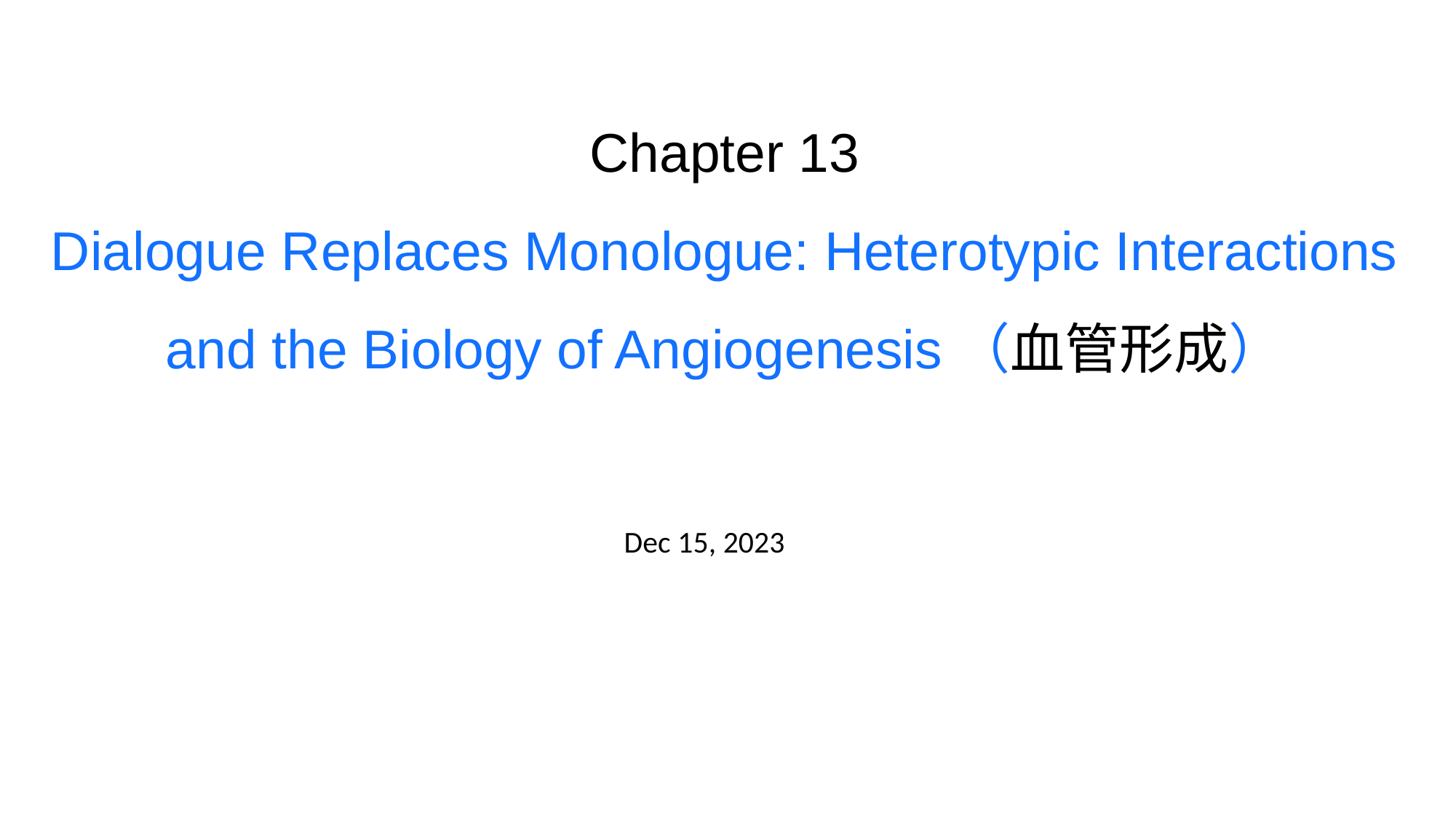

Chapter 13
Dialogue Replaces Monologue: Heterotypic Interactions and the Biology of Angiogenesis（血管形成）
Dec 15, 2023